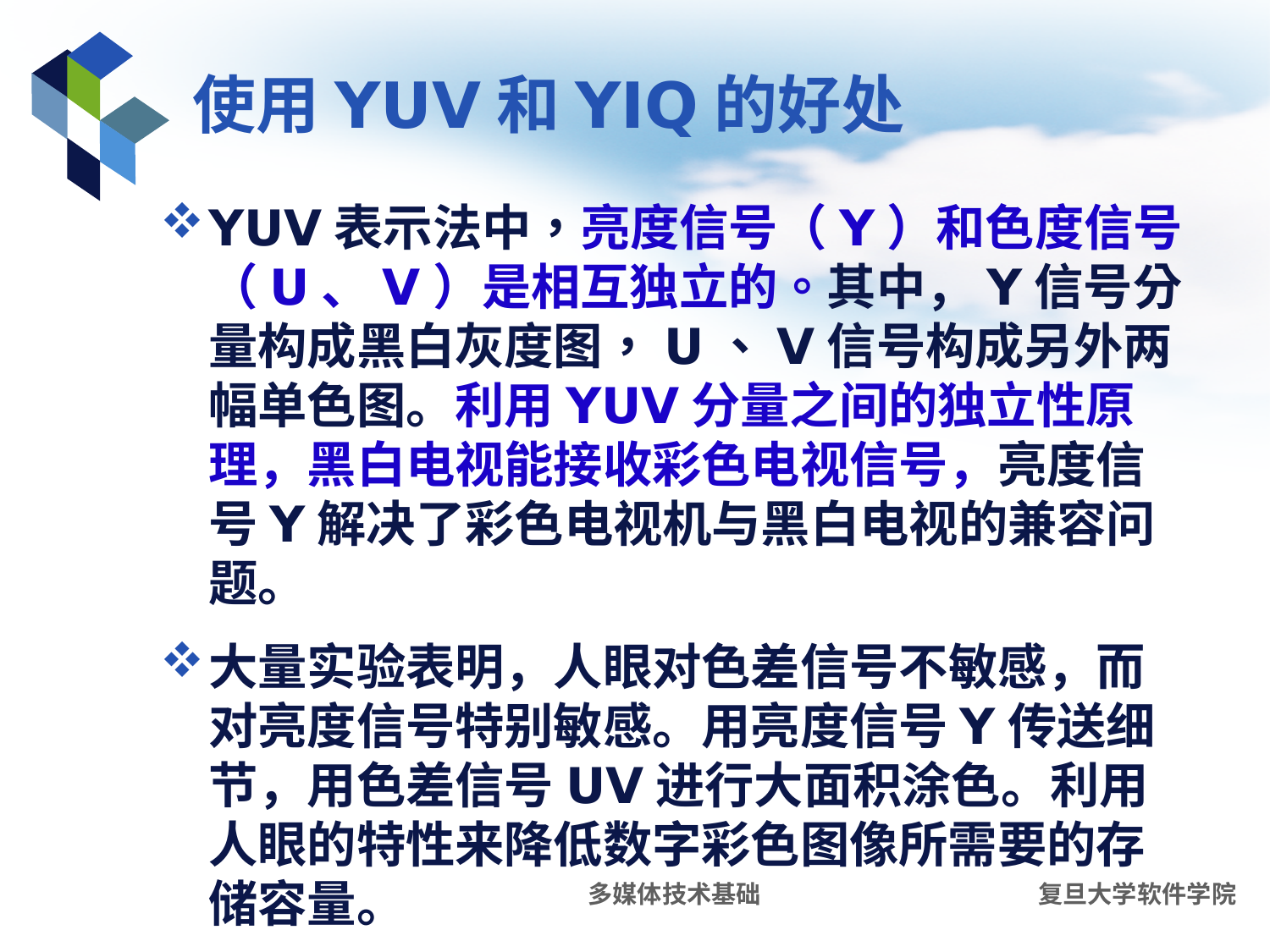

# 使用YUV和YIQ的好处
YUV表示法中，亮度信号（Y）和色度信号（U、V）是相互独立的。其中，Y信号分量构成黑白灰度图，U、V信号构成另外两幅单色图。利用YUV分量之间的独立性原理，黑白电视能接收彩色电视信号，亮度信号Y解决了彩色电视机与黑白电视的兼容问题。
大量实验表明，人眼对色差信号不敏感，而对亮度信号特别敏感。用亮度信号Y传送细节，用色差信号UV进行大面积涂色。利用人眼的特性来降低数字彩色图像所需要的存储容量。

多媒体技术基础